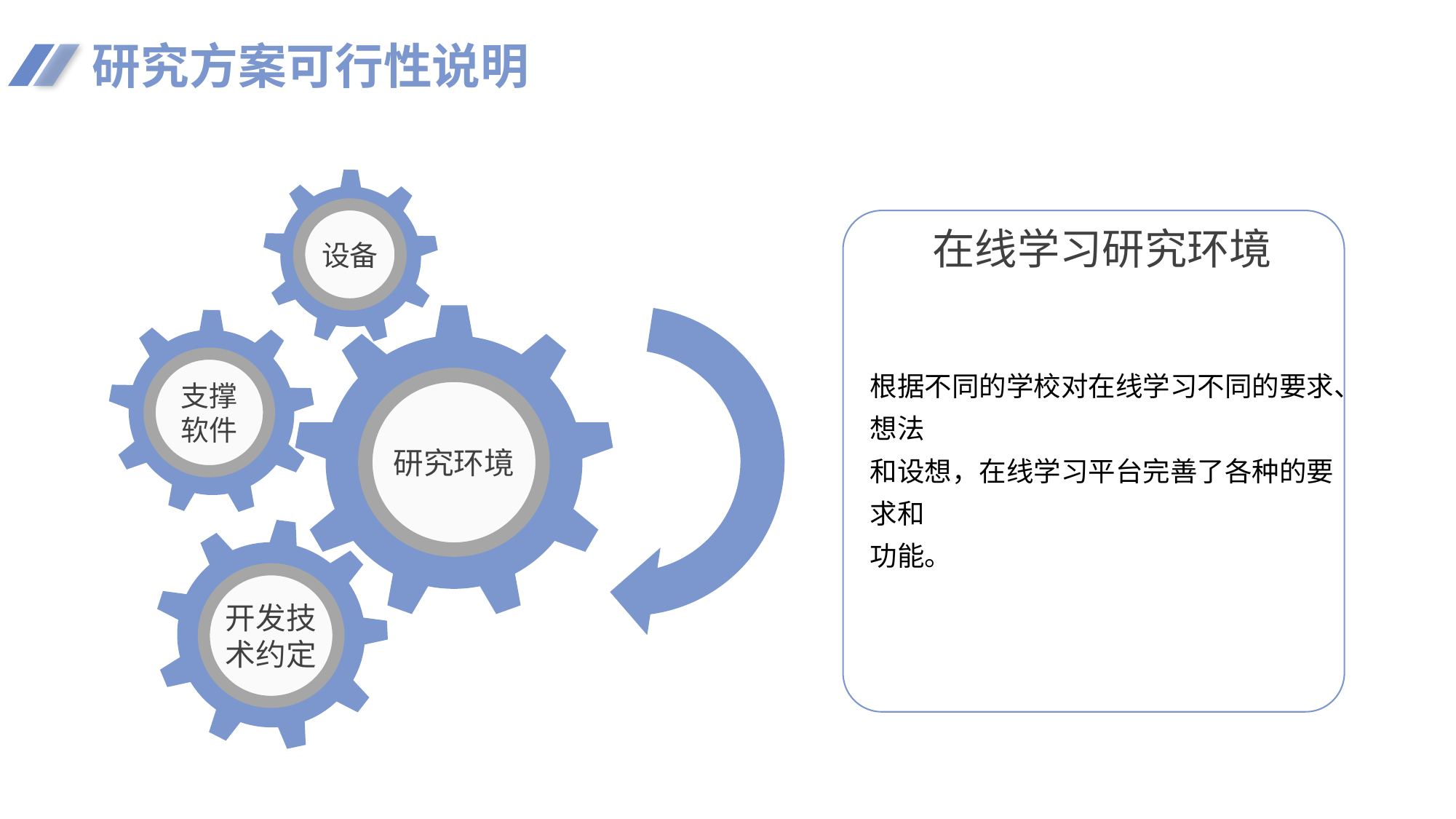

研究方案可行性说明

在线学习研究环境

设备

支撑软件
根据不同的学校对在线学习不同的要求、想法
和设想，在线学习平台完善了各种的要求和
功能。
研究环境

开发技术约定